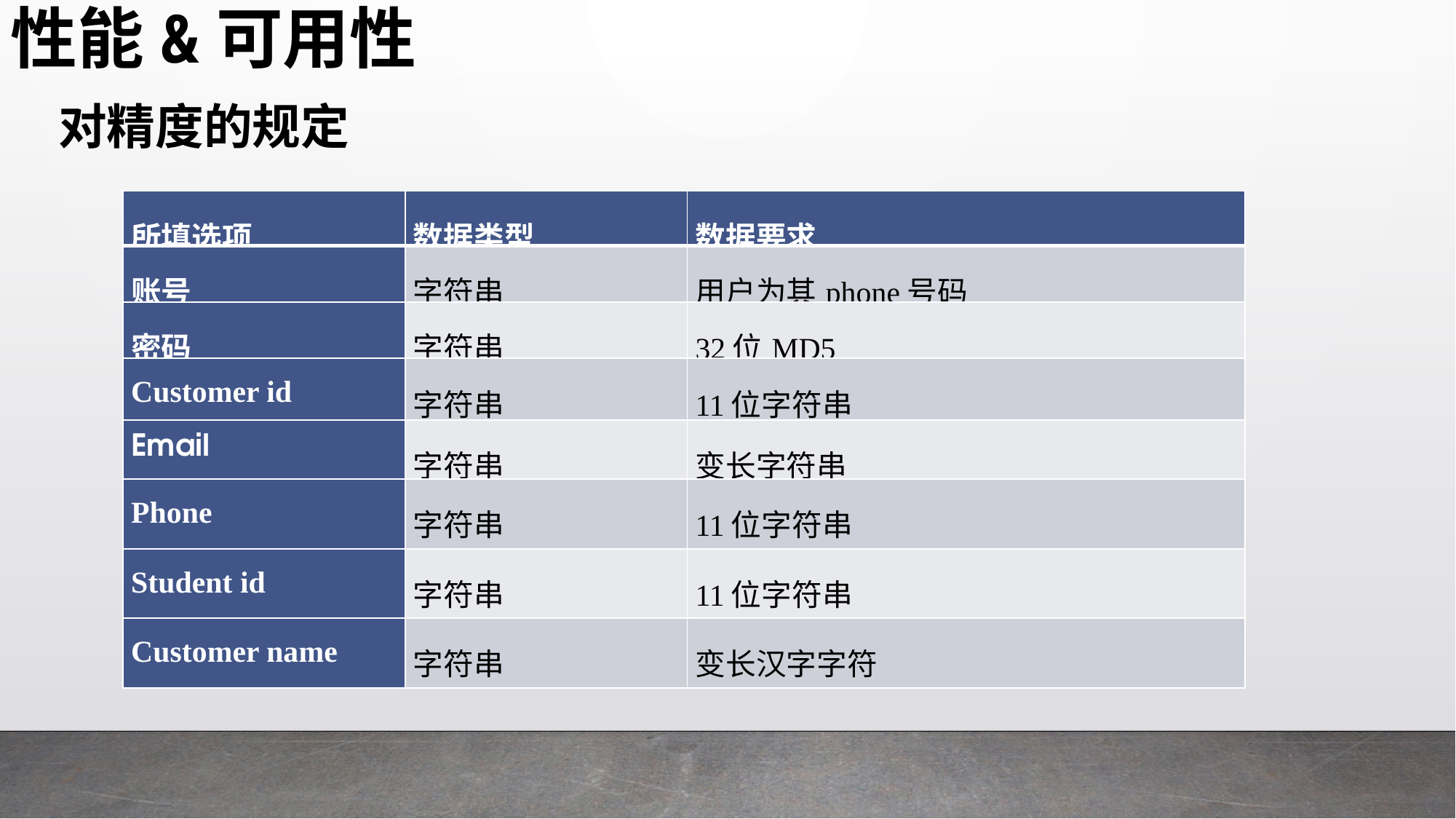

性能&可用性
对精度的规定
| 所填选项 | 数据类型 | 数据要求 |
| --- | --- | --- |
| 账号 | 字符串 | 用户为其phone号码 |
| 密码 | 字符串 | 32位MD5 |
| Customer id | 字符串 | 11位字符串 |
| Email | 字符串 | 变长字符串 |
| Phone | 字符串 | 11位字符串 |
| Student id | 字符串 | 11位字符串 |
| Customer name | 字符串 | 变长汉字字符 |